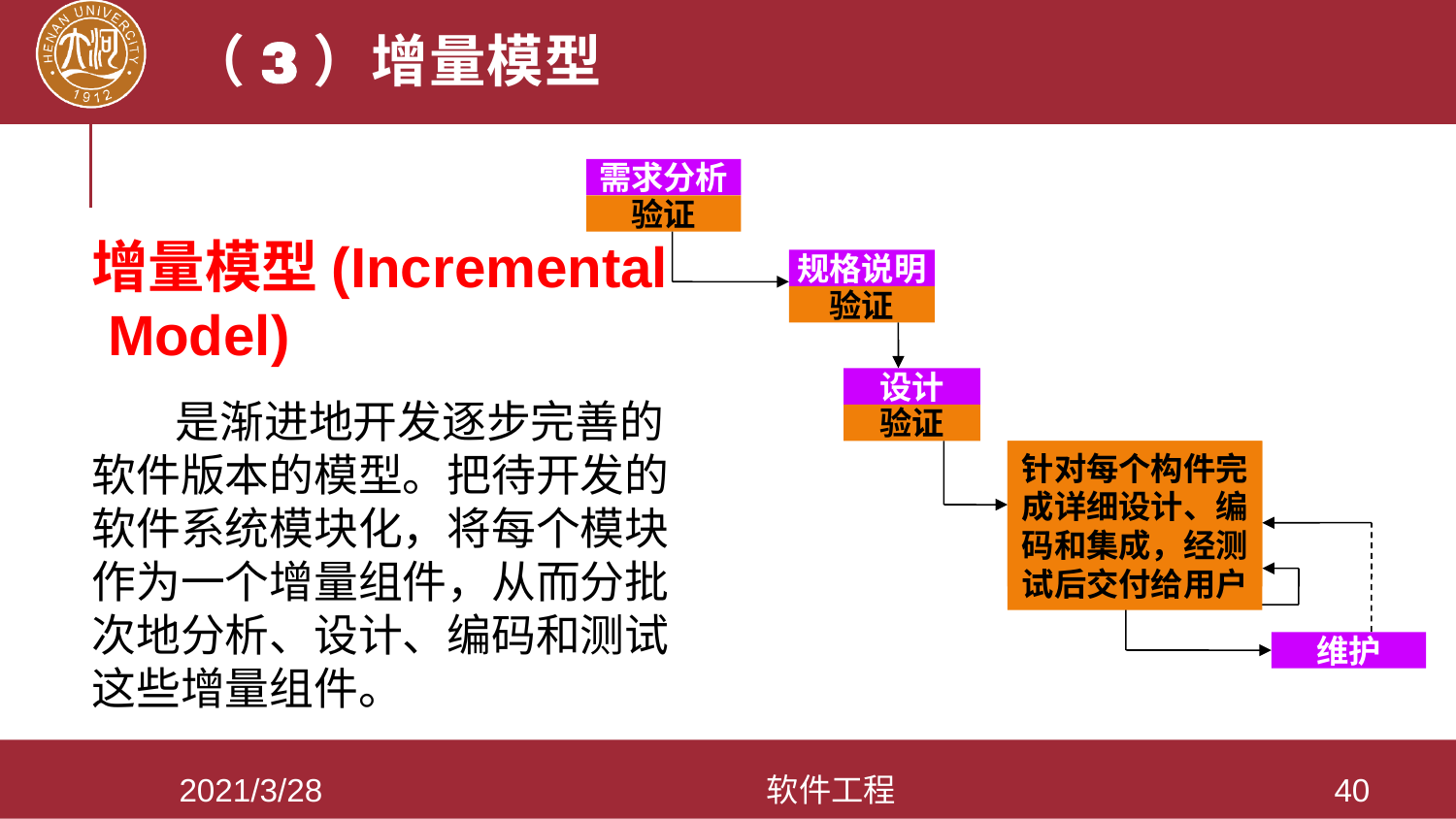

# （3）增量模型
需求分析
验证

规格说明

验证

设计
验证

针对每个构件完成详细设计、编码和集成，经测试后交付给用户

维护

增量模型(Incremental  Model)
        是渐进地开发逐步完善的软件版本的模型。把待开发的软件系统模块化，将每个模块作为一个增量组件，从而分批次地分析、设计、编码和测试这些增量组件。
2021/3/28
软件工程
40